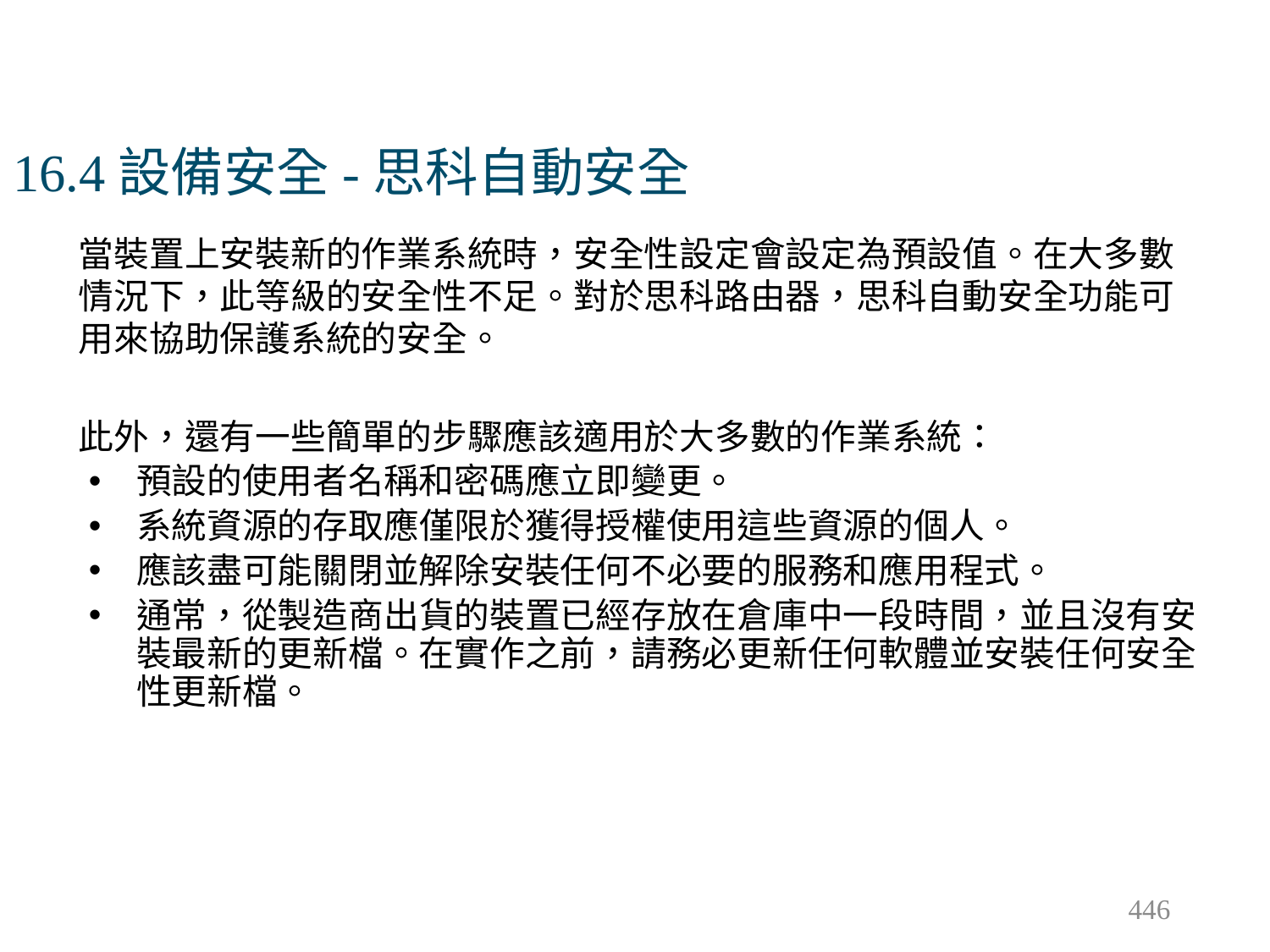

# 16.4設備安全-思科自動安全
當裝置上安裝新的作業系統時，安全性設定會設定為預設值。在大多數情況下，此等級的安全性不足。對於思科路由器，思科自動安全功能可用來協助保護系統的安全。

此外，還有一些簡單的步驟應該適用於大多數的作業系統：
預設的使用者名稱和密碼應立即變更。
系統資源的存取應僅限於獲得授權使用這些資源的個人。
應該盡可能關閉並解除安裝任何不必要的服務和應用程式。
通常，從製造商出貨的裝置已經存放在倉庫中一段時間，並且沒有安裝最新的更新檔。在實作之前，請務必更新任何軟體並安裝任何安全性更新檔。

446